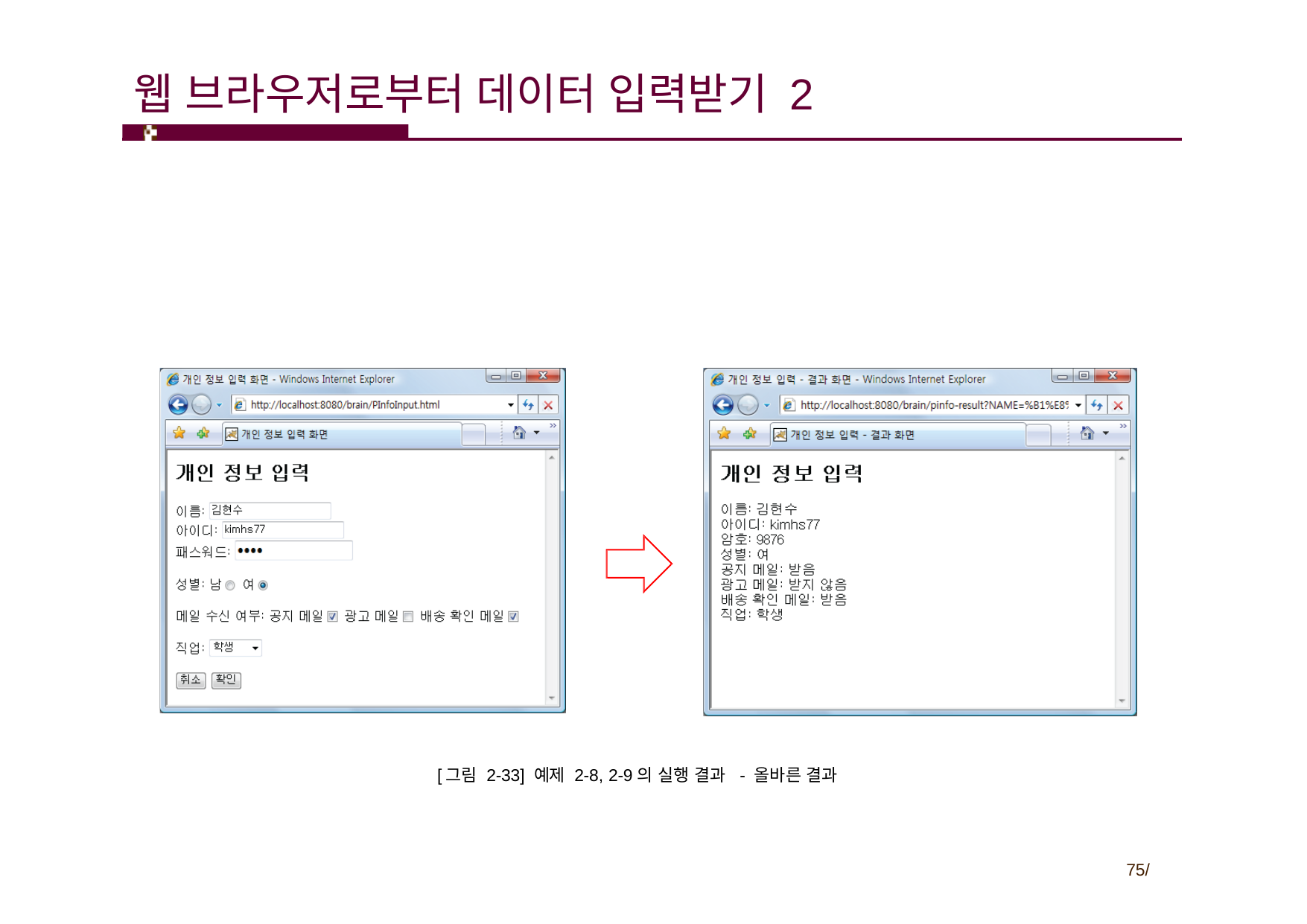

# 웹 브라우저로부터 데이터 입력받기 2

[그림 2-33] 예제 2-8, 2-9의 실행 결과  - 올바른 결과
75/